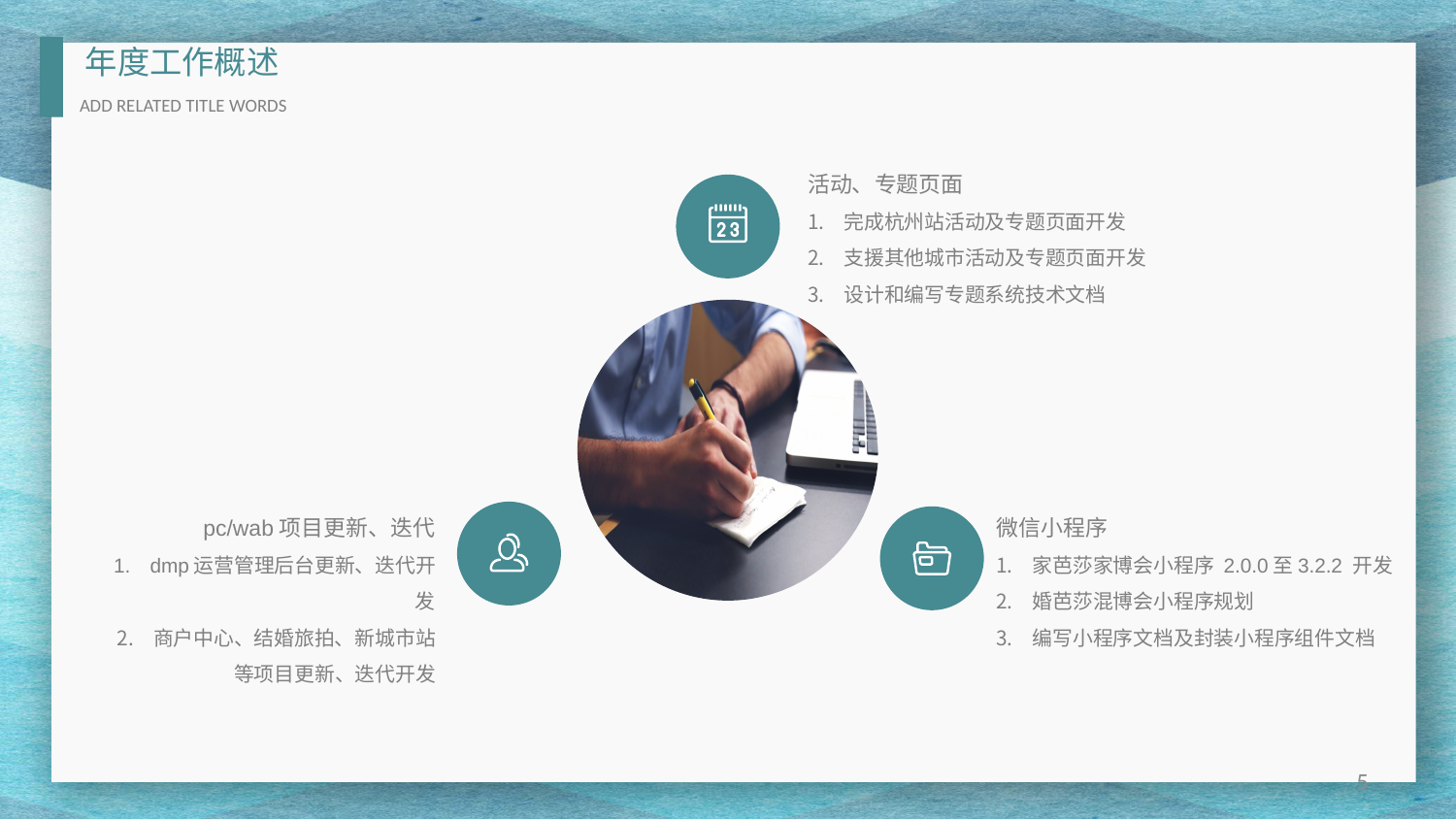

活动、专题页面
完成杭州站活动及专题页面开发
支援其他城市活动及专题页面开发
设计和编写专题系统技术文档

pc/wab项目更新、迭代
dmp运营管理后台更新、迭代开发
商户中心、结婚旅拍、新城市站等项目更新、迭代开发
微信小程序
家芭莎家博会小程序 2.0.0至3.2.2 开发
婚芭莎混博会小程序规划
编写小程序文档及封装小程序组件文档

5